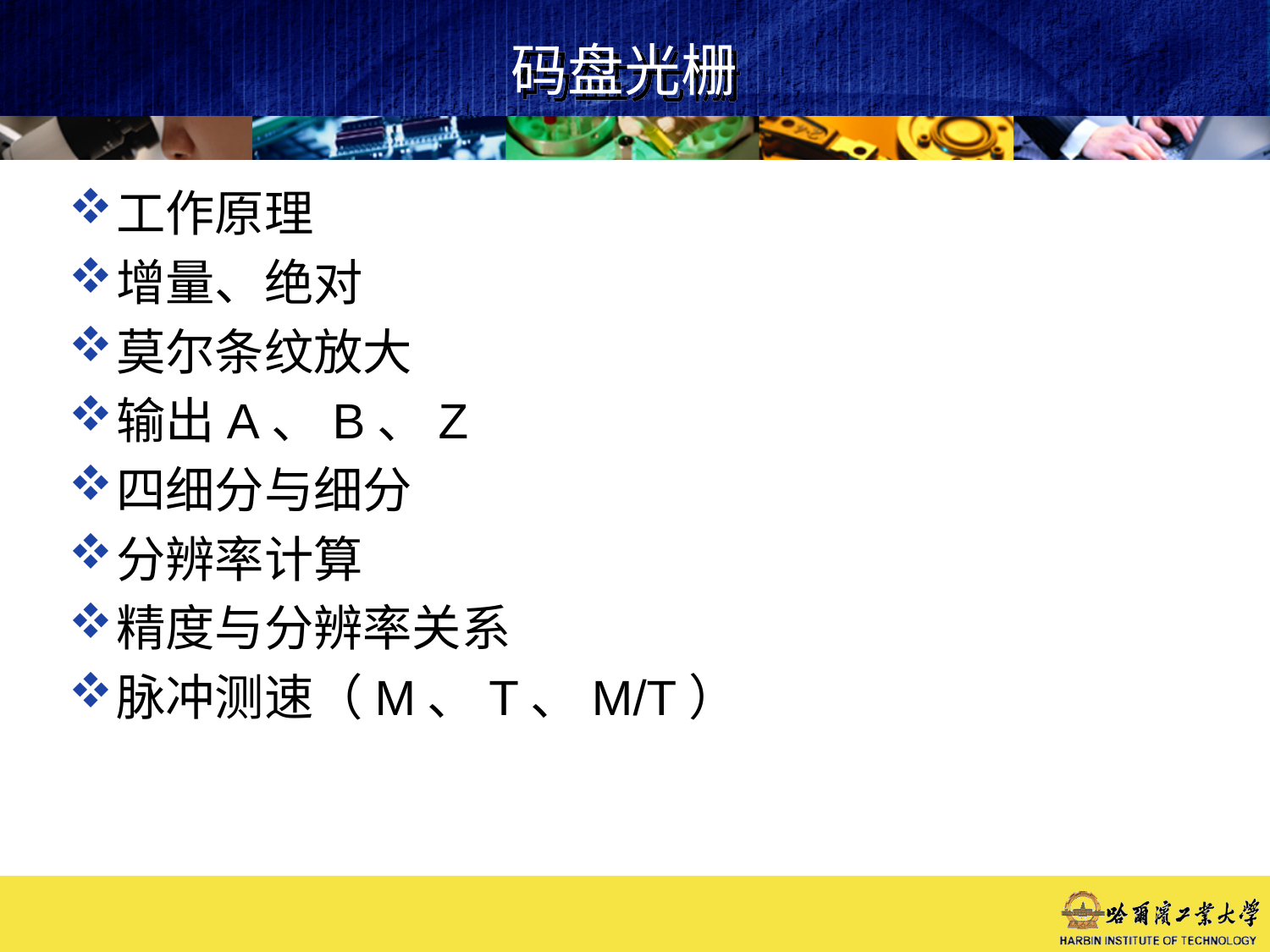

# 码盘光栅
工作原理
增量、绝对
莫尔条纹放大
输出A、B、Z
四细分与细分
分辨率计算
精度与分辨率关系
脉冲测速（M、T、M/T）